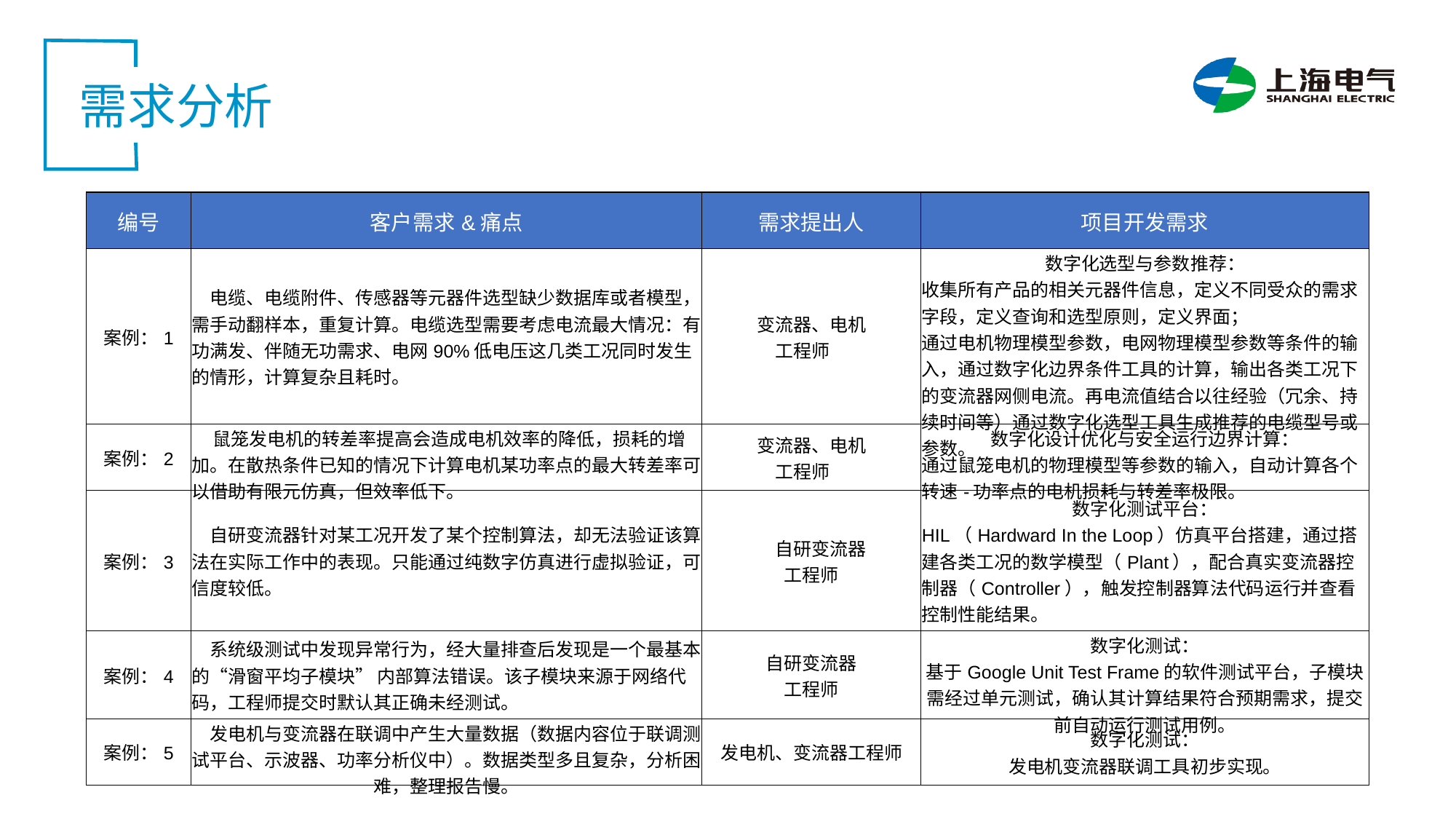

需求分析
| 编号 | 客户需求&痛点 | 需求提出人 | 项目开发需求 |
| --- | --- | --- | --- |
| 案例：1 | 电缆、电缆附件、传感器等元器件选型缺少数据库或者模型，需手动翻样本，重复计算。电缆选型需要考虑电流最大情况：有功满发、伴随无功需求、电网90%低电压这几类工况同时发生的情形，计算复杂且耗时。 | 变流器、电机 工程师 | 数字化选型与参数推荐： 收集所有产品的相关元器件信息，定义不同受众的需求字段，定义查询和选型原则，定义界面； 通过电机物理模型参数，电网物理模型参数等条件的输入，通过数字化边界条件工具的计算，输出各类工况下的变流器网侧电流。再电流值结合以往经验（冗余、持续时间等）通过数字化选型工具生成推荐的电缆型号或参数。 |
| 案例：2 | 鼠笼发电机的转差率提高会造成电机效率的降低，损耗的增加。在散热条件已知的情况下计算电机某功率点的最大转差率可以借助有限元仿真，但效率低下。 | 变流器、电机 工程师 | 数字化设计优化与安全运行边界计算： 通过鼠笼电机的物理模型等参数的输入，自动计算各个转速-功率点的电机损耗与转差率极限。 |
| 案例：3 | 自研变流器针对某工况开发了某个控制算法，却无法验证该算法在实际工作中的表现。只能通过纯数字仿真进行虚拟验证，可信度较低。 | 自研变流器 工程师 | 数字化测试平台： HIL（Hardward In the Loop）仿真平台搭建，通过搭建各类工况的数学模型（Plant），配合真实变流器控制器（Controller），触发控制器算法代码运行并查看控制性能结果。 |
| 案例：4 | 系统级测试中发现异常行为，经大量排查后发现是一个最基本的“滑窗平均子模块” 内部算法错误。该子模块来源于网络代码，工程师提交时默认其正确未经测试。 | 自研变流器 工程师 | 数字化测试： 基于Google Unit Test Frame的软件测试平台，子模块需经过单元测试，确认其计算结果符合预期需求，提交前自动运行测试用例。 |
| 案例：5 | 发电机与变流器在联调中产生大量数据（数据内容位于联调测试平台、示波器、功率分析仪中）。数据类型多且复杂，分析困难，整理报告慢。 | 发电机、变流器工程师 | 数字化测试： 发电机变流器联调工具初步实现。 |